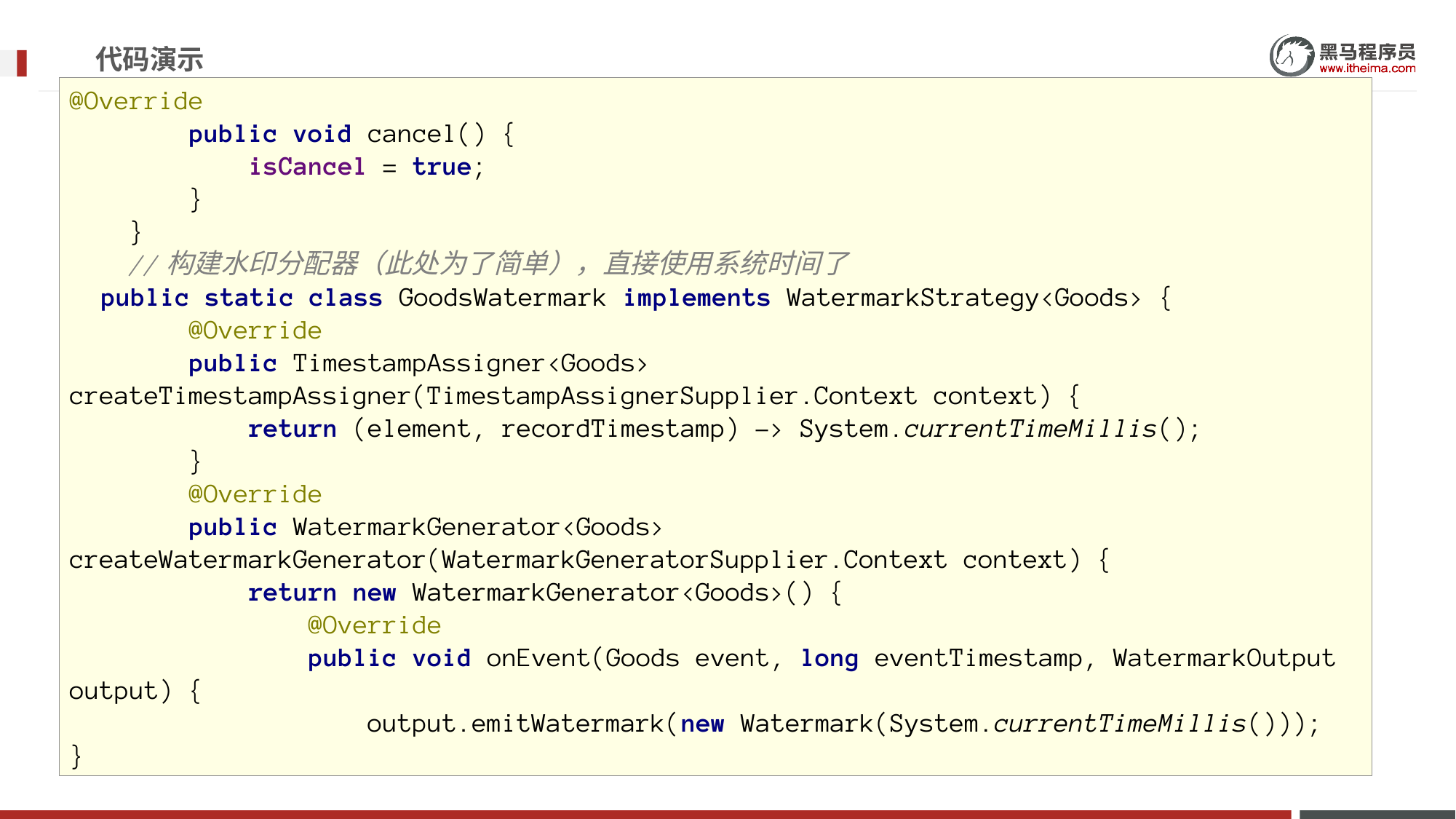

# 代码演示
@Override
        public void cancel() {
            isCancel = true;
        }
    }
    //构建水印分配器（此处为了简单），直接使用系统时间了
    public static class GoodsWatermark implements WatermarkStrategy<Goods> {
        @Override
        public TimestampAssigner<Goods> createTimestampAssigner(TimestampAssignerSupplier.Context context) {
            return (element, recordTimestamp) -> System.currentTimeMillis();
        }
        @Override
        public WatermarkGenerator<Goods> createWatermarkGenerator(WatermarkGeneratorSupplier.Context context) {
            return new WatermarkGenerator<Goods>() {
                @Override
                public void onEvent(Goods event, long eventTimestamp, WatermarkOutput output) {
                    output.emitWatermark(new Watermark(System.currentTimeMillis()));
}